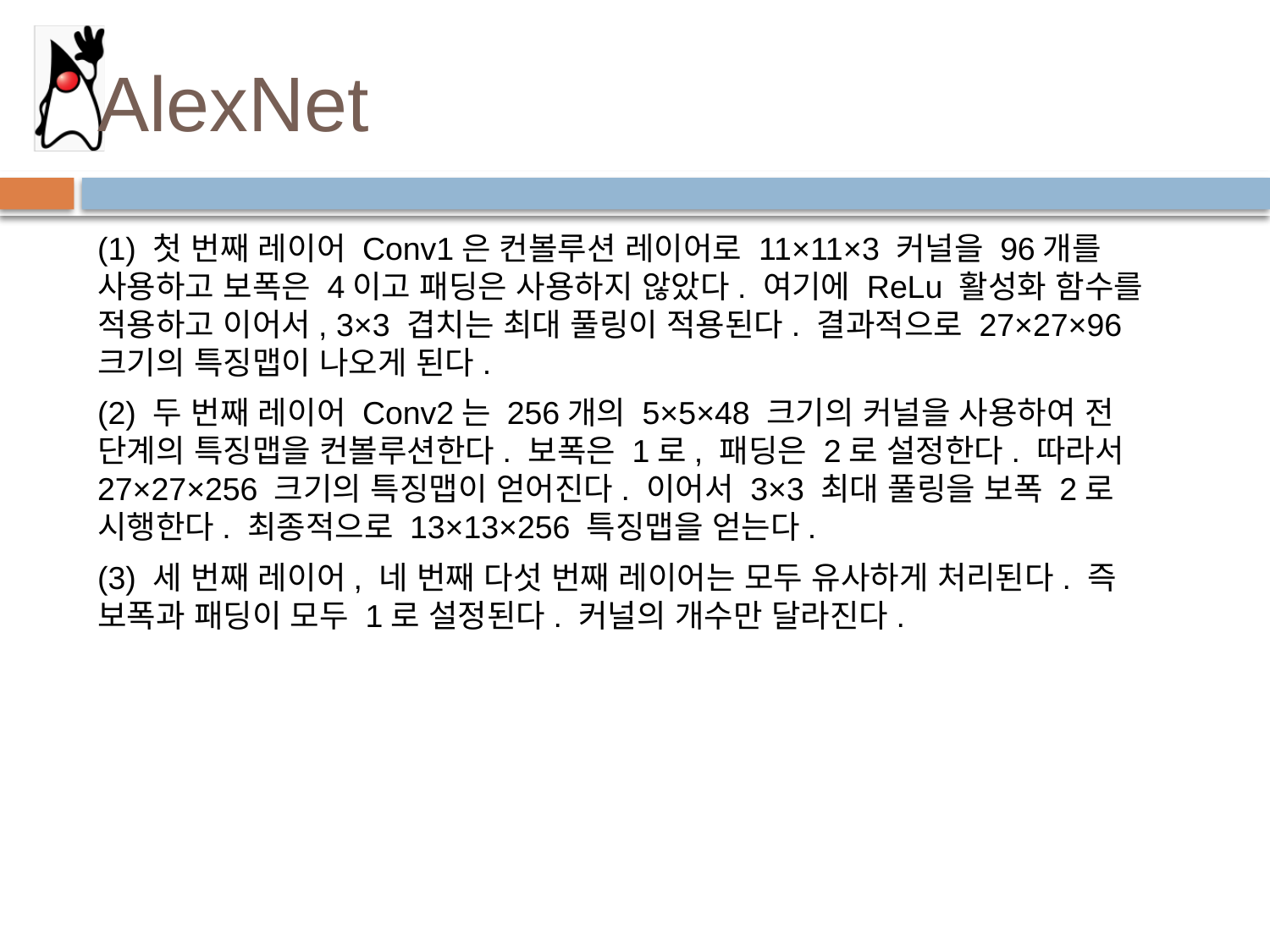

# AlexNet
(1) 첫 번째 레이어 Conv1은 컨볼루션 레이어로 11×11×3 커널을 96개를 사용하고 보폭은 4이고 패딩은 사용하지 않았다. 여기에 ReLu 활성화 함수를 적용하고 이어서, 3×3 겹치는 최대 풀링이 적용된다. 결과적으로 27×27×96 크기의 특징맵이 나오게 된다.
(2) 두 번째 레이어 Conv2는 256개의 5×5×48 크기의 커널을 사용하여 전 단계의 특징맵을 컨볼루션한다. 보폭은 1로, 패딩은 2로 설정한다. 따라서 27×27×256 크기의 특징맵이 얻어진다. 이어서 3×3 최대 풀링을 보폭 2로 시행한다. 최종적으로 13×13×256 특징맵을 얻는다.
(3) 세 번째 레이어, 네 번째 다섯 번째 레이어는 모두 유사하게 처리된다. 즉 보폭과 패딩이 모두 1로 설정된다. 커널의 개수만 달라진다.